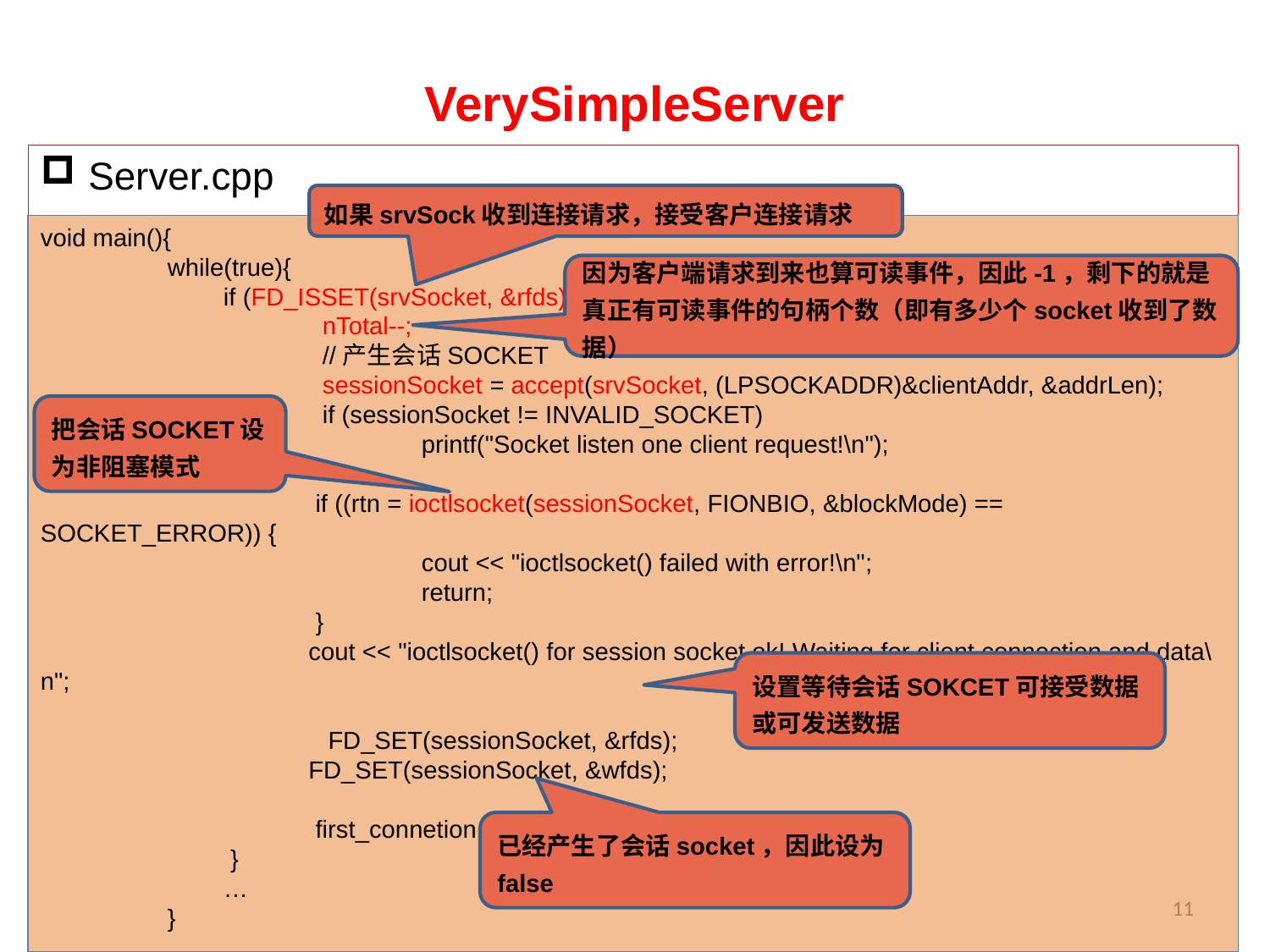

# VerySimpleServer
Server.cpp
如果srvSock收到连接请求，接受客户连接请求
void main(){
	while(true){
	        if (FD_ISSET(srvSocket, &rfds)) {
		    nTotal--;
		    //产生会话SOCKET
		    sessionSocket = accept(srvSocket, (LPSOCKADDR)&clientAddr, &addrLen);
		    if (sessionSocket != INVALID_SOCKET)
		         	printf("Socket listen one client request!\n");

		   if ((rtn = ioctlsocket(sessionSocket, FIONBIO, &blockMode) == SOCKET_ERROR)) {
			cout << "ioctlsocket() failed with error!\n";
			return;
		   }
		  cout << "ioctlsocket() for session socket ok! Waiting for client connection and data\n";

	                       FD_SET(sessionSocket, &rfds);
		  FD_SET(sessionSocket, &wfds);

		   first_connetion = false;
	         }
	        …
	}

}

因为客户端请求到来也算可读事件，因此-1，剩下的就是真正有可读事件的句柄个数（即有多少个socket收到了数据）
把会话SOCKET设为非阻塞模式
设置等待会话SOKCET可接受数据或可发送数据
已经产生了会话socket，因此设为false
11